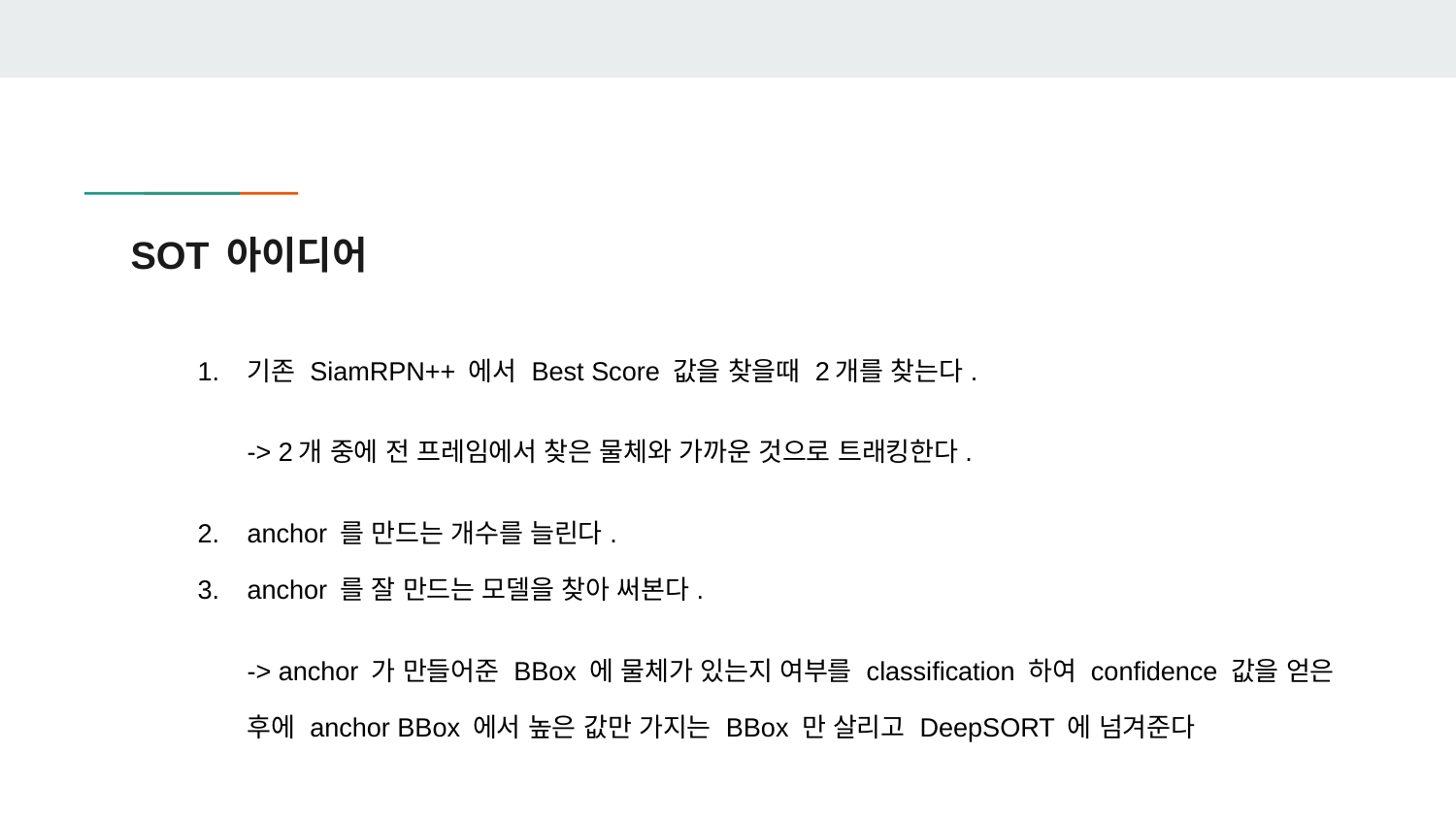

# SOT 아이디어

기존 SiamRPN++ 에서 Best Score 값을 찾을때 2개를 찾는다.
-> 2개 중에 전 프레임에서 찾은 물체와 가까운 것으로 트래킹한다.
anchor 를 만드는 개수를 늘린다.
anchor 를 잘 만드는 모델을 찾아 써본다.
-> anchor 가 만들어준 BBox 에 물체가 있는지 여부를 classification 하여 confidence 값을 얻은 후에 anchor BBox 에서 높은 값만 가지는 BBox 만 살리고 DeepSORT 에 넘겨준다